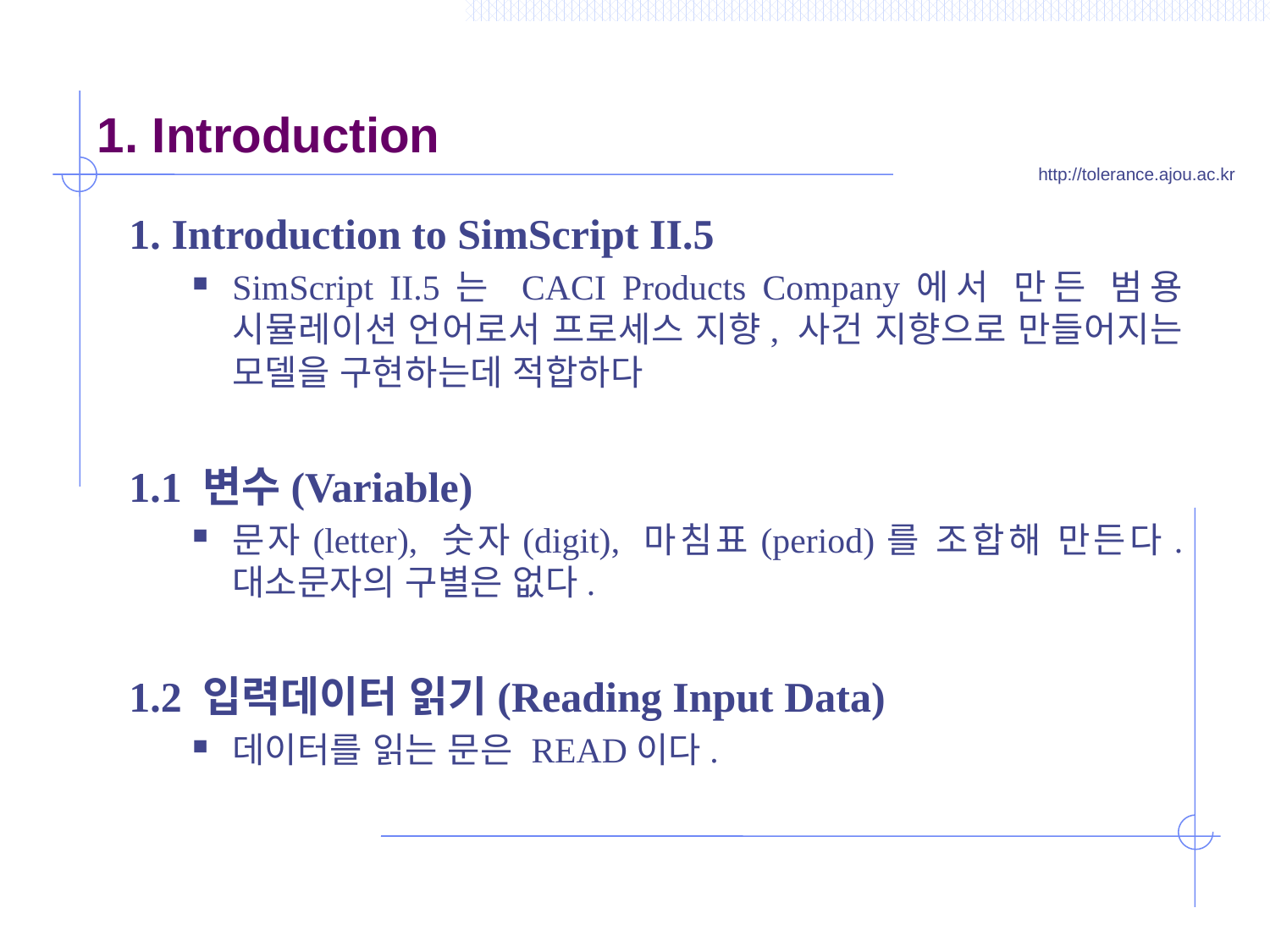

# 1. Introduction
1. Introduction to SimScript II.5
SimScript II.5는 CACI Products Company에서 만든 범용 시뮬레이션 언어로서 프로세스 지향, 사건 지향으로 만들어지는 모델을 구현하는데 적합하다

1.1 변수(Variable)
문자(letter), 숫자(digit), 마침표(period)를 조합해 만든다. 대소문자의 구별은 없다.

1.2 입력데이터 읽기(Reading Input Data)
데이터를 읽는 문은 READ이다.